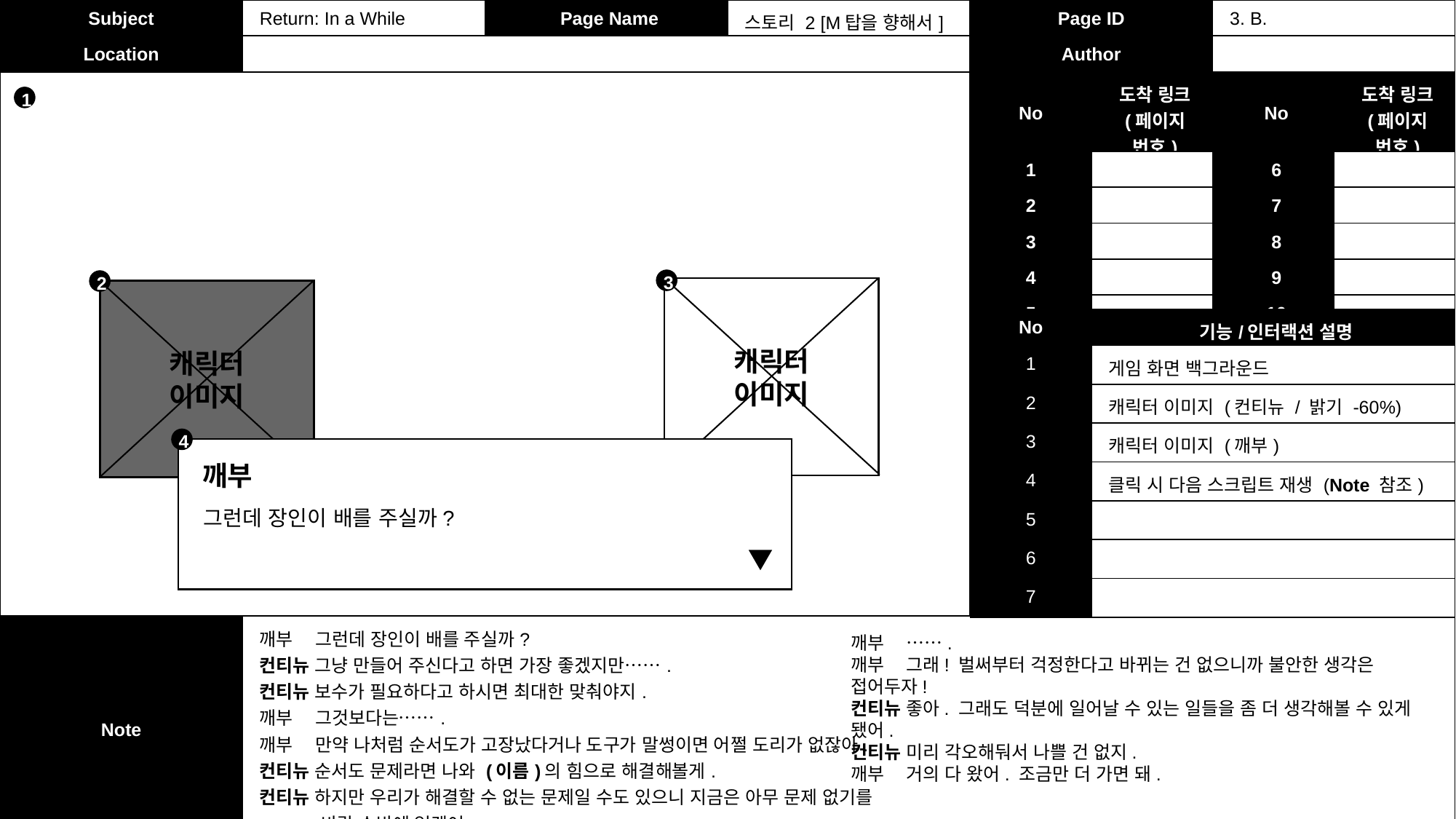

| Subject | Return: In a While | Page Name | 스토리 2 [M탑을 향해서] | Page ID | 3. B. |
| --- | --- | --- | --- | --- | --- |
| Location |  |  |  | Author |  |

| No | 도착 링크 (페이지 번호) | No | 도착 링크 (페이지 번호) |
| --- | --- | --- | --- |
| 1 |  | 6 |  |
| 2 |  | 7 |  |
| 3 |  | 8 |  |
| 4 |  | 9 |  |
| 5 |  | 10 |  |
1
3
2

캐릭터
이미지

캐릭터
이미지
| No | 기능/인터랙션 설명 |
| --- | --- |
| 1 | 게임 화면 백그라운드 |
| 2 | 캐릭터 이미지 (컨티뉴 / 밝기 -60%) |
| 3 | 캐릭터 이미지 (깨부) |
| 4 | 클릭 시 다음 스크립트 재생 (Note 참조) |
| 5 |  |
| 6 |  |
| 7 |  |
4

깨부
그런데 장인이 배를 주실까?

| Note | 깨부 그런데 장인이 배를 주실까? 컨티뉴 그냥 만들어 주신다고 하면 가장 좋겠지만……. 컨티뉴 보수가 필요하다고 하시면 최대한 맞춰야지. 깨부 그것보다는……. 깨부 만약 나처럼 순서도가 고장났다거나 도구가 말썽이면 어쩔 도리가 없잖아. 컨티뉴 순서도 문제라면 나와 (이름)의 힘으로 해결해볼게. 컨티뉴 하지만 우리가 해결할 수 없는 문제일 수도 있으니 지금은 아무 문제 없기를 바랄 수밖에 없겠어. |
| --- | --- |
깨부     …….
깨부     그래! 벌써부터 걱정한다고 바뀌는 건 없으니까 불안한 생각은 접어두자!
컨티뉴 좋아. 그래도 덕분에 일어날 수 있는 일들을 좀 더 생각해볼 수 있게 됐어.
컨티뉴 미리 각오해둬서 나쁠 건 없지.
깨부     거의 다 왔어. 조금만 더 가면 돼.